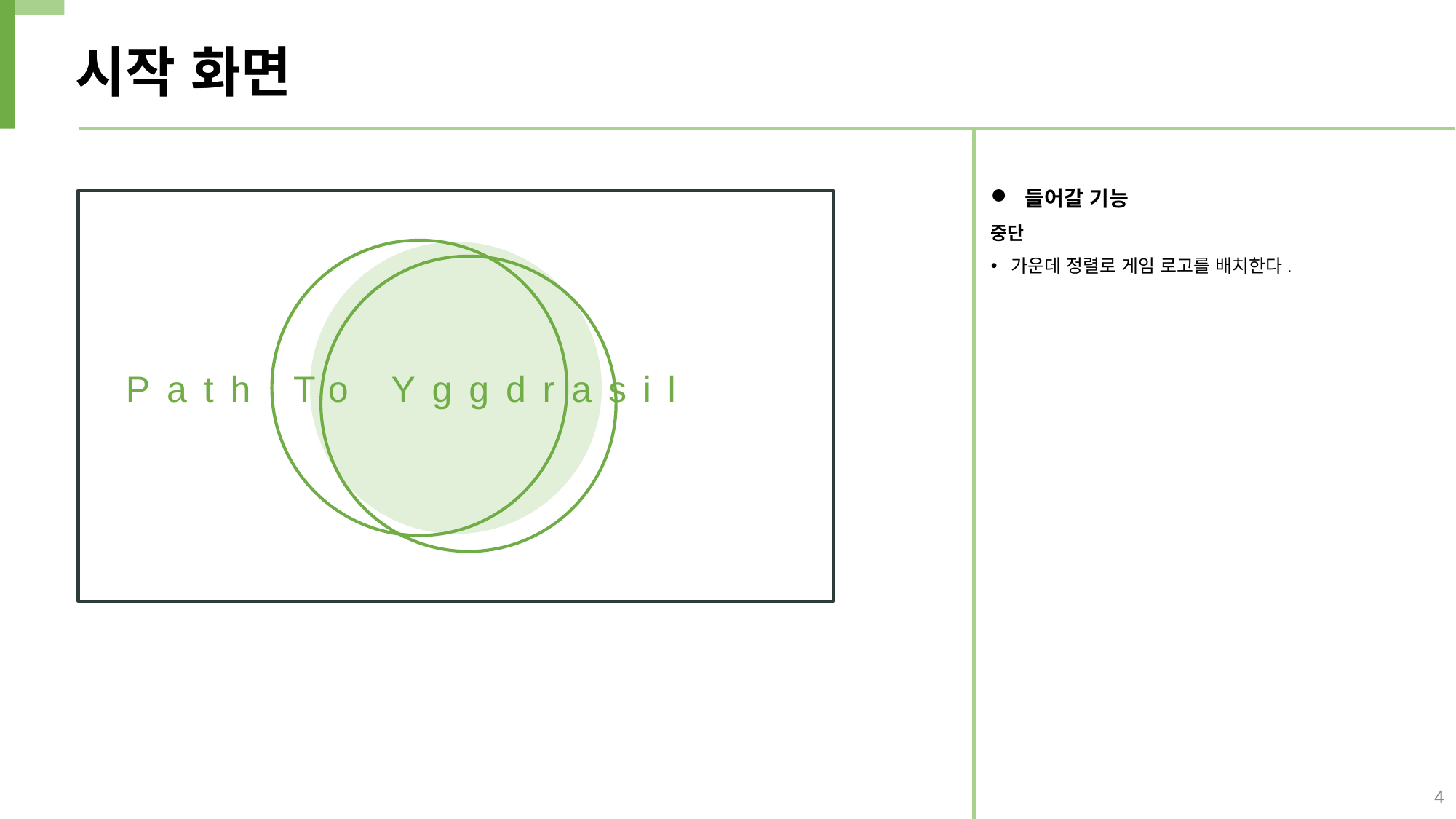

시작 화면
들어갈 기능
중단
가운데 정렬로 게임 로고를 배치한다.

Path To Yggdrasil
4